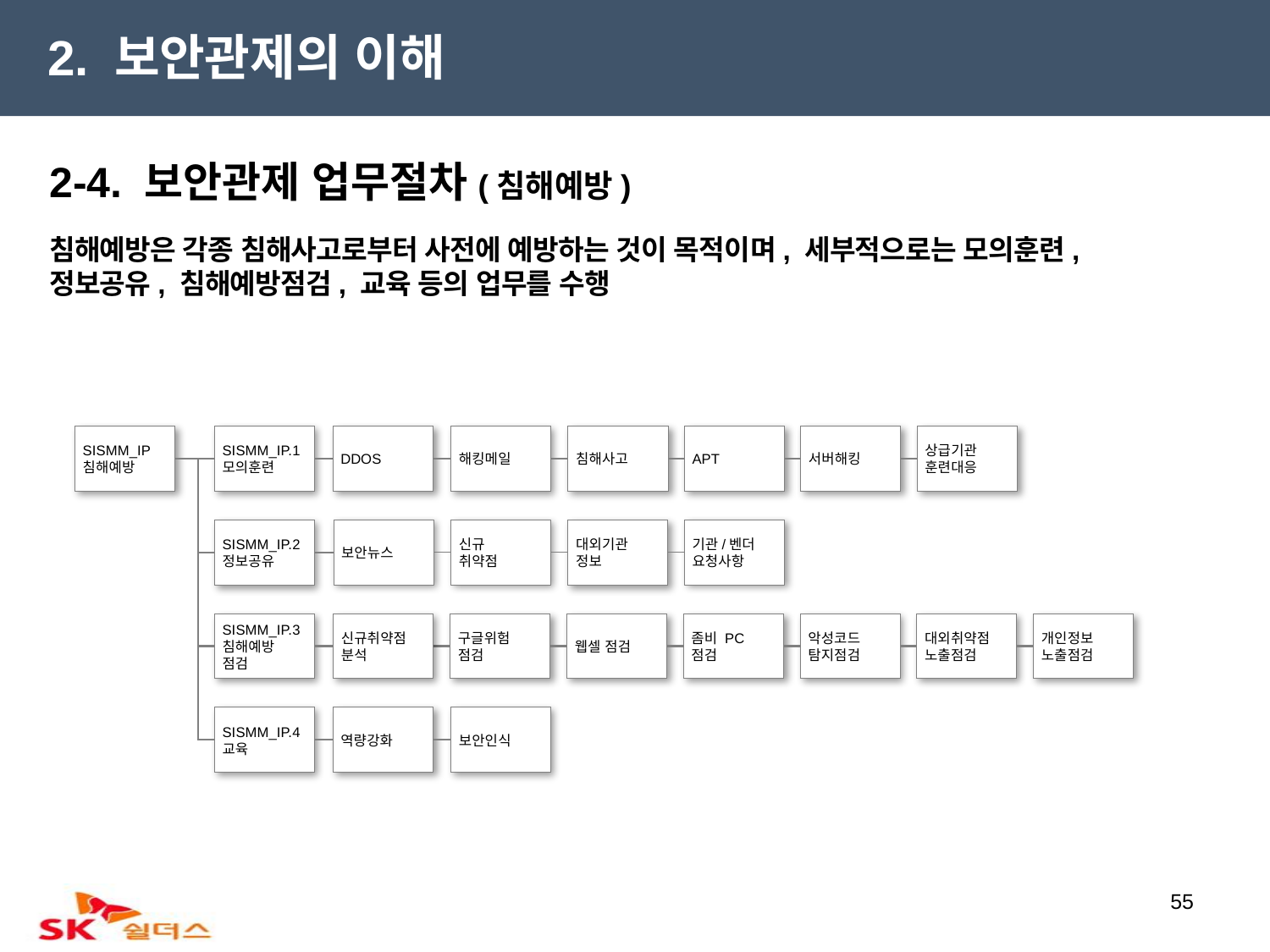

2. 보안관제의 이해
2-4. 보안관제 업무절차(침해예방)
침해예방은 각종 침해사고로부터 사전에 예방하는 것이 목적이며, 세부적으로는 모의훈련,
정보공유, 침해예방점검, 교육 등의 업무를 수행
SISMM_IP
침해예방
SISMM_IP.1
모의훈련
DDOS
해킹메일
침해사고
APT
서버해킹
상급기관
훈련대응
보안뉴스
신규
취약점
대외기관
정보
기관/벤더
요청사항
SISMM_IP.2
정보공유
SISMM_IP.3
침해예방
점검
신규취약점
분석
구글위험
점검
웹셀 점검
좀비 PC
점검
악성코드
탐지점검
대외취약점
노출점검
개인정보
노출점검
SISMM_IP.4
교육
역량강화
보안인식
55